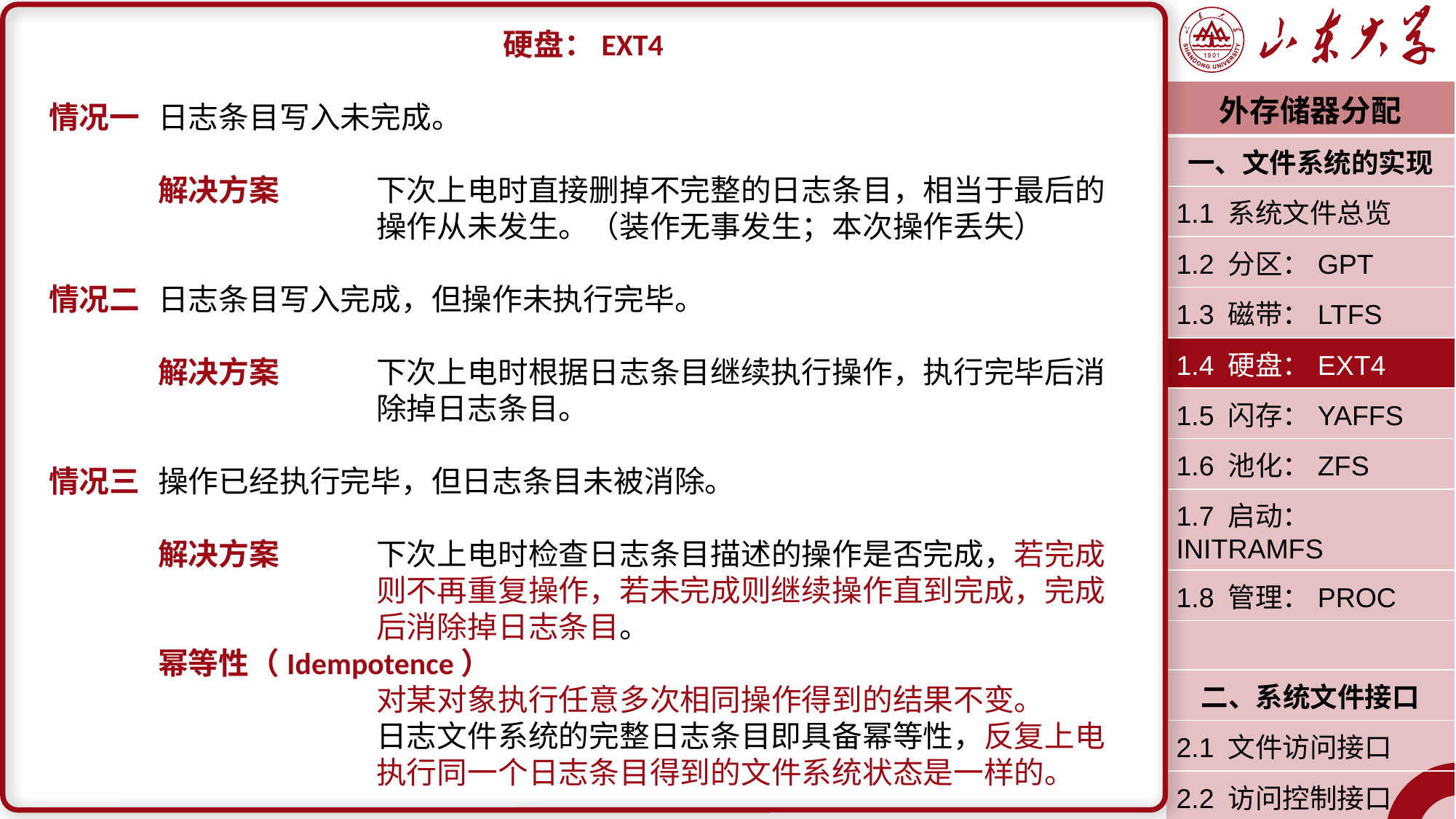

硬盘：EXT4

情况一	日志条目写入未完成。

	解决方案	下次上电时直接删掉不完整的日志条目，相当于最后的			操作从未发生。（装作无事发生；本次操作丢失）

情况二	日志条目写入完成，但操作未执行完毕。

	解决方案	下次上电时根据日志条目继续执行操作，执行完毕后消			除掉日志条目。

情况三	操作已经执行完毕，但日志条目未被消除。

	解决方案	下次上电时检查日志条目描述的操作是否完成，若完成			则不再重复操作，若未完成则继续操作直到完成，完成			后消除掉日志条目。
	幂等性（Idempotence）
			对某对象执行任意多次相同操作得到的结果不变。
			日志文件系统的完整日志条目即具备幂等性，反复上电			执行同一个日志条目得到的文件系统状态是一样的。
| 外存储器分配 |
| --- |
| 一、文件系统的实现 |
| 1.1 系统文件总览 |
| 1.2 分区：GPT |
| 1.3 磁带：LTFS |
| 1.4 硬盘：EXT4 |
| 1.5 闪存：YAFFS |
| 1.6 池化：ZFS |
| 1.7 启动：INITRAMFS |
| 1.8 管理：PROC |
|  |
| 二、系统文件接口 |
| 2.1 文件访问接口 |
| 2.2 访问控制接口 |
| 潘润宇 2023.04 |